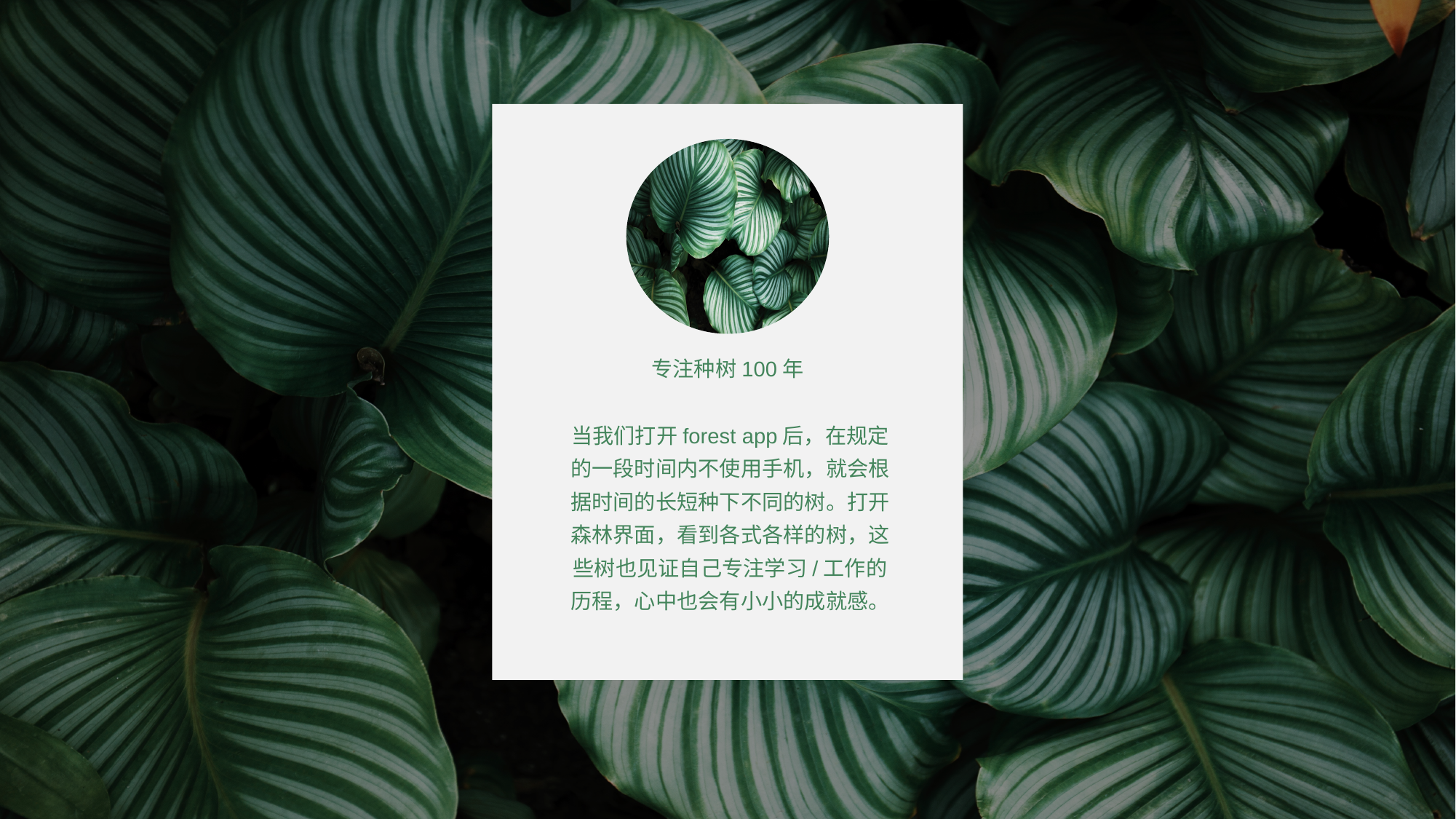

专注种树100年
当我们打开forest app后，在规定的一段时间内不使用手机，就会根据时间的长短种下不同的树。打开森林界面，看到各式各样的树，这些树也见证自己专注学习/工作的历程，心中也会有小小的成就感。